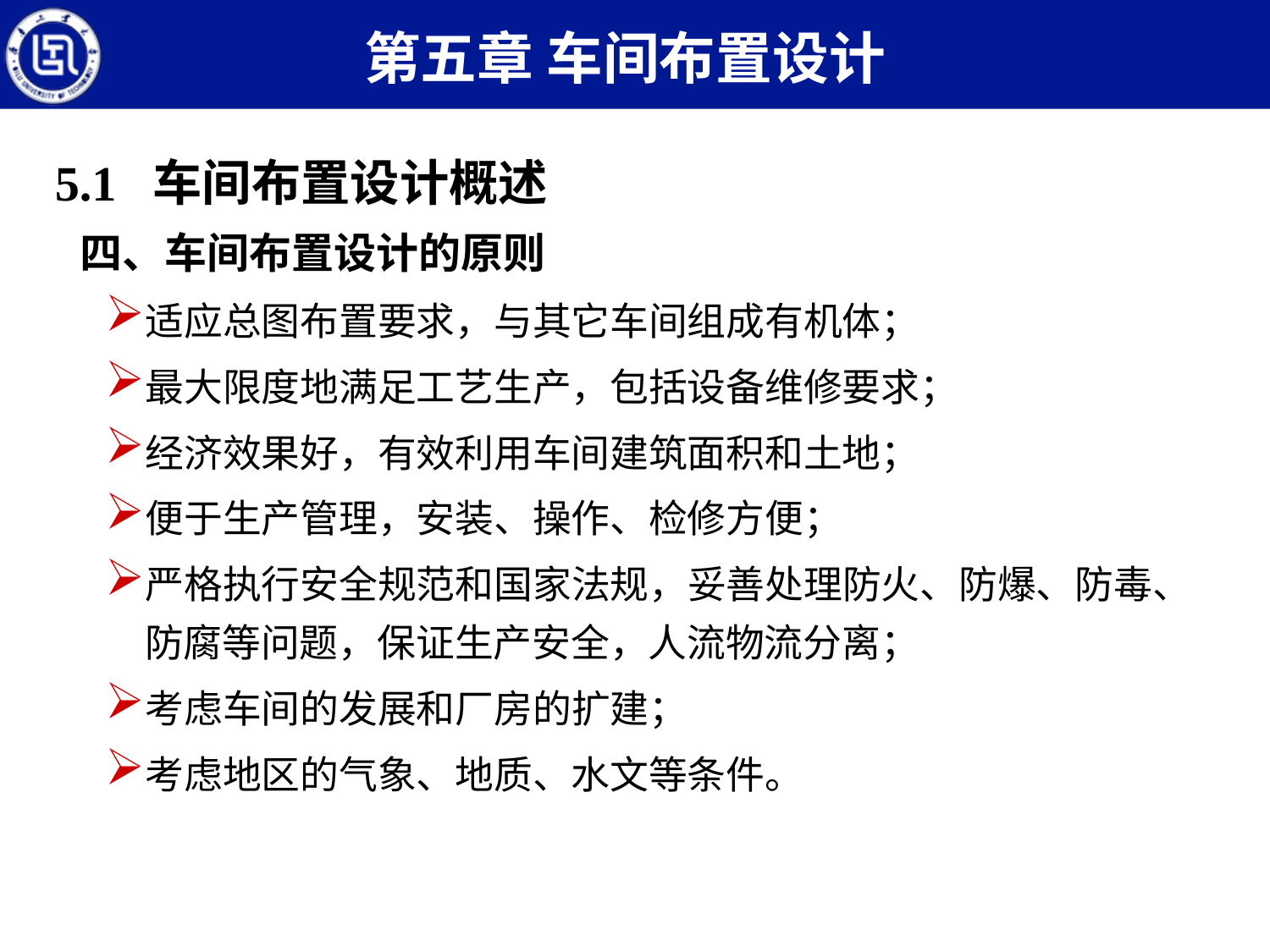

第五章 车间布置设计
5.1  车间布置设计概述
四、车间布置设计的原则
适应总图布置要求，与其它车间组成有机体；
最大限度地满足工艺生产，包括设备维修要求；
经济效果好，有效利用车间建筑面积和土地；
便于生产管理，安装、操作、检修方便；
严格执行安全规范和国家法规，妥善处理防火、防爆、防毒、防腐等问题，保证生产安全，人流物流分离；
考虑车间的发展和厂房的扩建；
考虑地区的气象、地质、水文等条件。